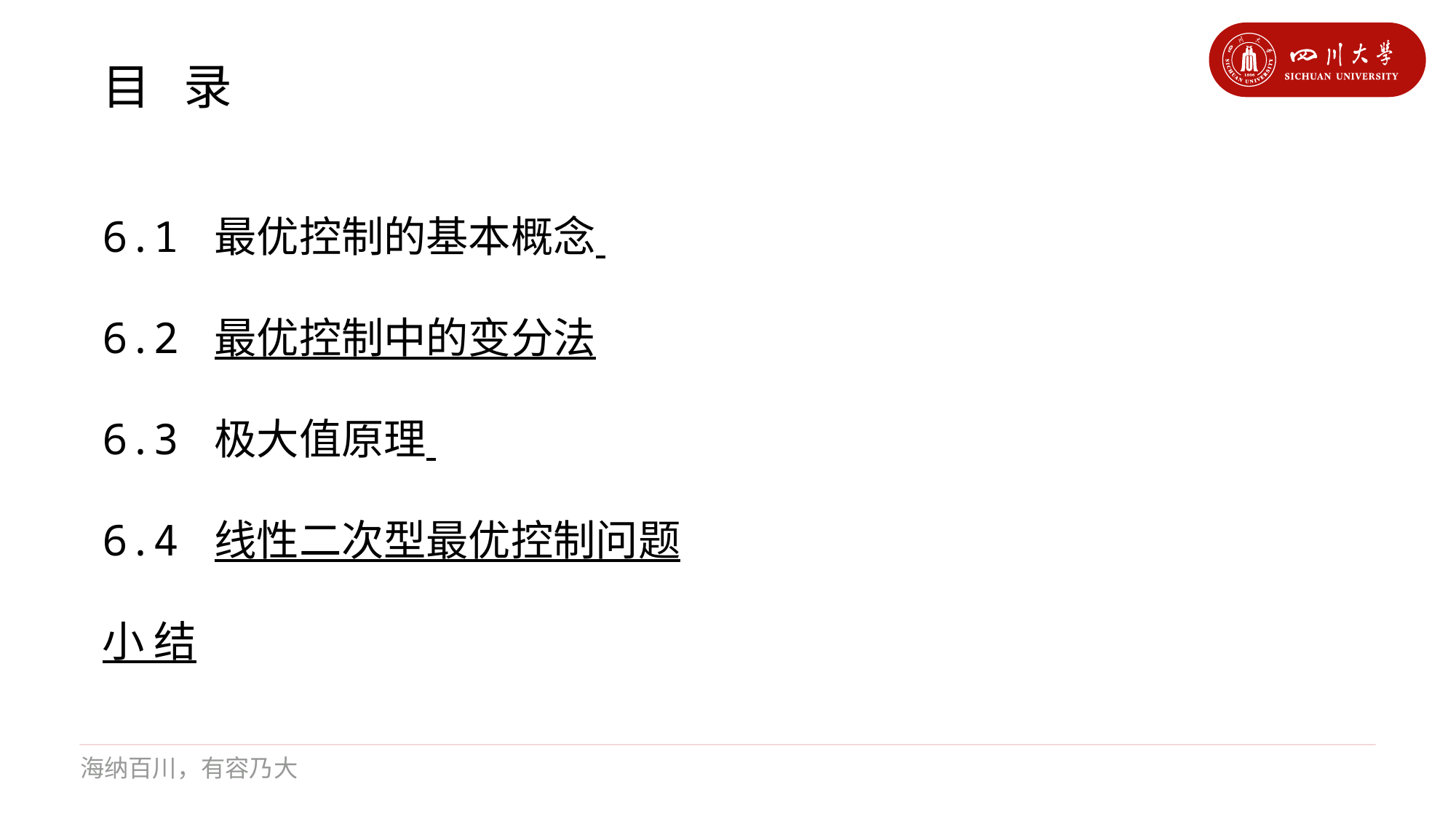

# 目   录
6.1 最优控制的基本概念
6.2 最优控制中的变分法
6.3 极大值原理
6.4 线性二次型最优控制问题
小 结